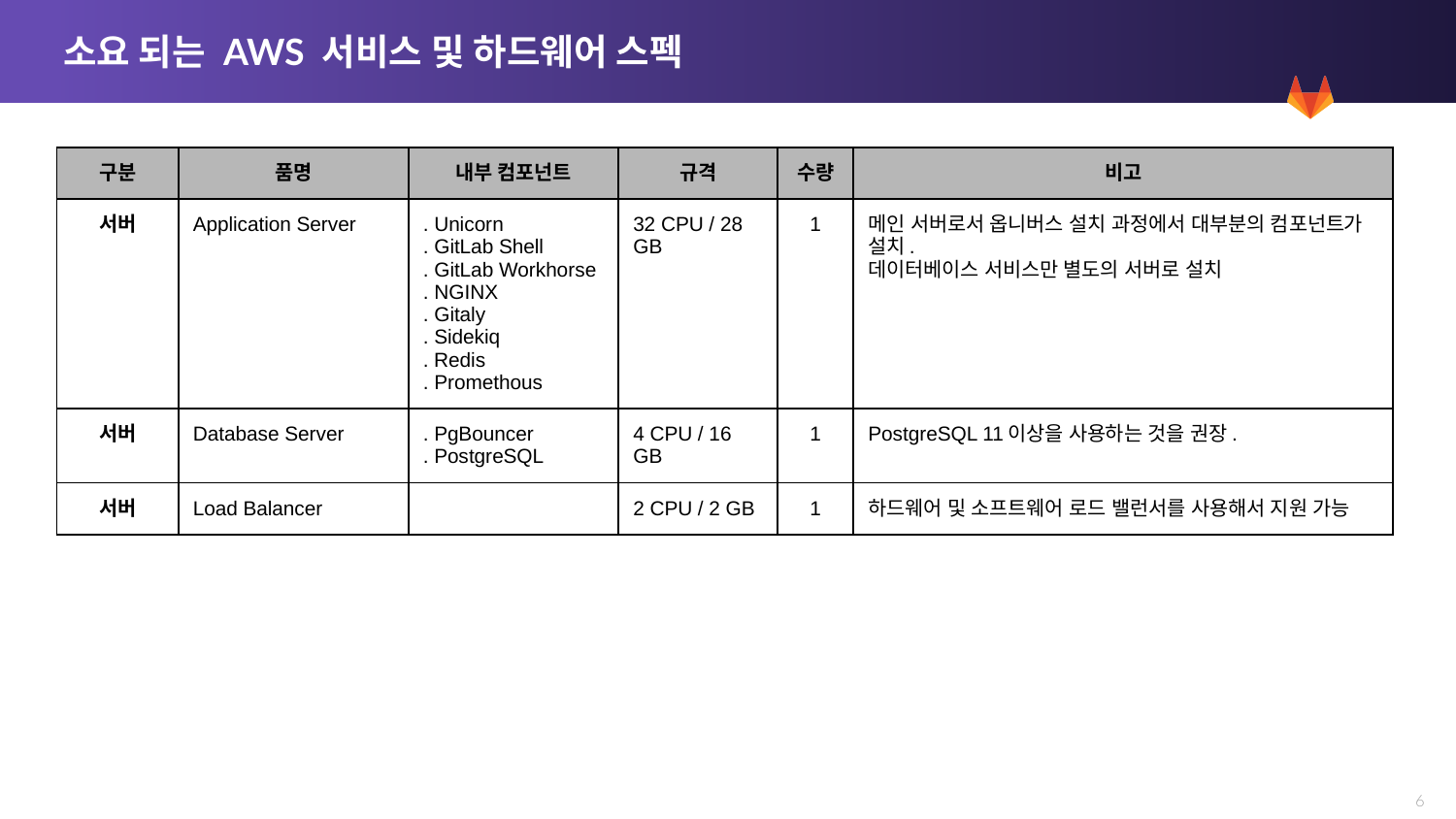

# 소요 되는 AWS 서비스 및 하드웨어 스펙
| 구분 | 품명 | 내부 컴포넌트 | 규격 | 수량 | 비고 |
| --- | --- | --- | --- | --- | --- |
| 서버 | Application Server | . Unicorn . GitLab Shell . GitLab Workhorse . NGINX . Gitaly . Sidekiq . Redis . Promethous | 32 CPU / 28 GB | 1 | 메인 서버로서 옵니버스 설치 과정에서 대부분의 컴포넌트가 설치. 데이터베이스 서비스만 별도의 서버로 설치 |
| 서버 | Database Server | . PgBouncer . PostgreSQL | 4 CPU / 16 GB | 1 | PostgreSQL 11이상을 사용하는 것을 권장. |
| 서버 | Load Balancer |  | 2 CPU / 2 GB | 1 | 하드웨어 및 소프트웨어 로드 밸런서를 사용해서 지원 가능 |